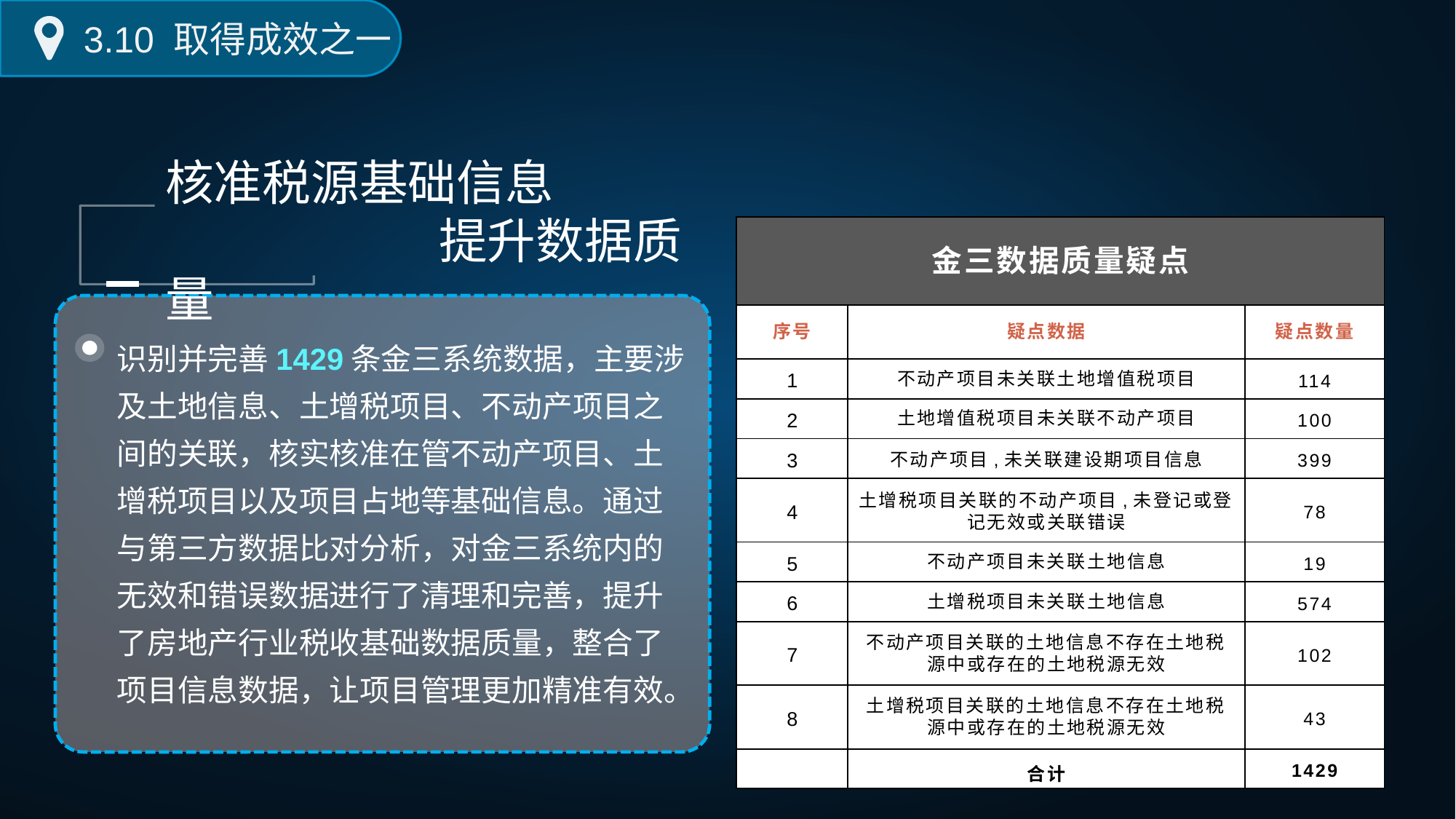

3.10 取得成效之一
核准税源基础信息
                        提升数据质量

识别并完善1429条金三系统数据，主要涉及土地信息、土增税项目、不动产项目之间的关联，核实核准在管不动产项目、土增税项目以及项目占地等基础信息。通过与第三方数据比对分析，对金三系统内的无效和错误数据进行了清理和完善，提升了房地产行业税收基础数据质量，整合了项目信息数据，让项目管理更加精准有效。

| 金三数据质量疑点 |  |  |
| --- | --- | --- |
| 序号 | 疑点数据 | 疑点数量 |
| 1 | 不动产项目未关联土地增值税项目 | 114 |
| 2 | 土地增值税项目未关联不动产项目 | 100 |
| 3 | 不动产项目,未关联建设期项目信息 | 399 |
| 4 | 土增税项目关联的不动产项目,未登记或登记无效或关联错误 | 78 |
| 5 | 不动产项目未关联土地信息 | 19 |
| 6 | 土增税项目未关联土地信息 | 574 |
| 7 | 不动产项目关联的土地信息不存在土地税源中或存在的土地税源无效 | 102 |
| 8 | 土增税项目关联的土地信息不存在土地税源中或存在的土地税源无效 | 43 |
|  | 合计 | 1429 |